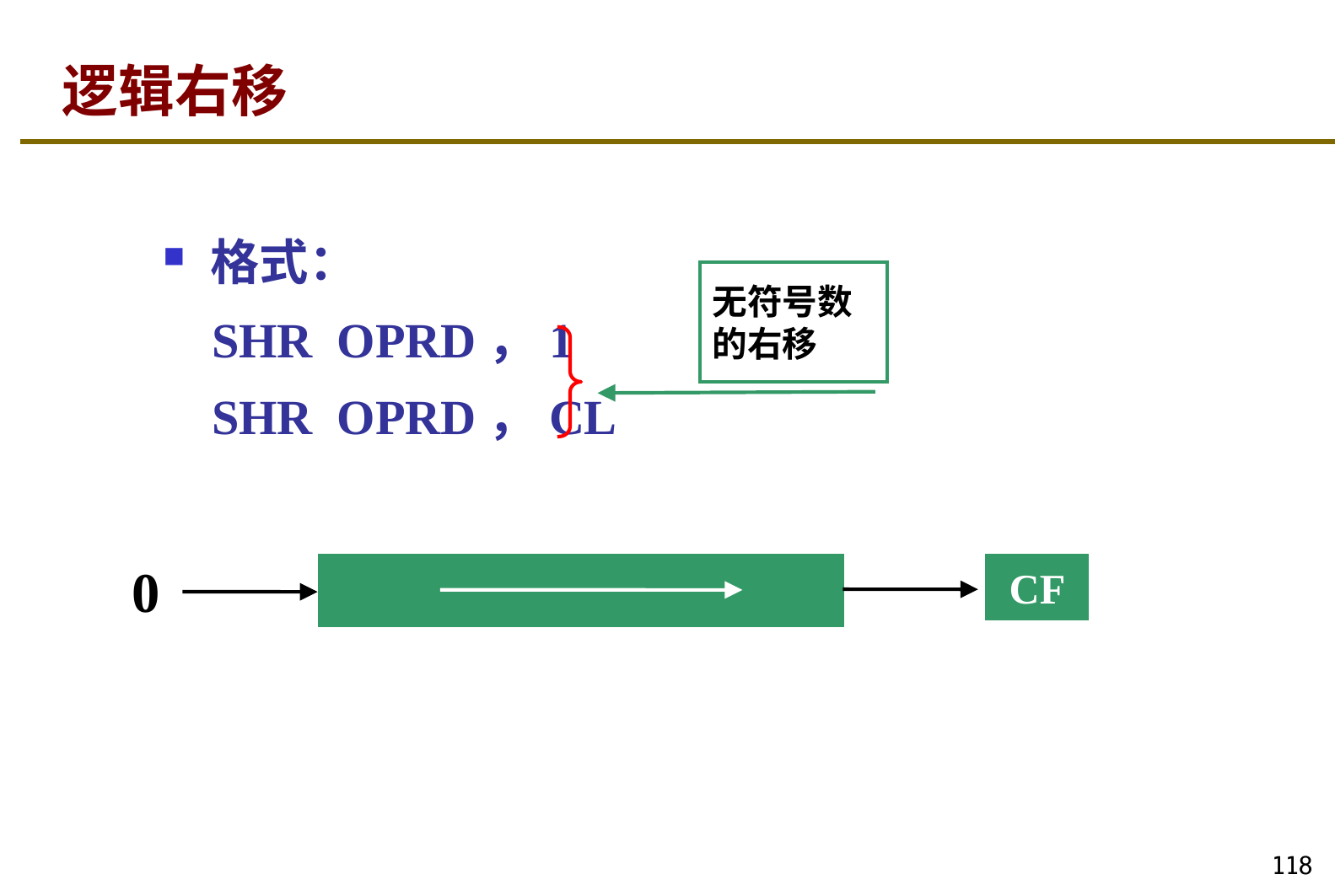

# 逻辑右移
格式：
    SHR  OPRD，1
    SHR  OPRD，CL
无符号数的右移

0

CF

118